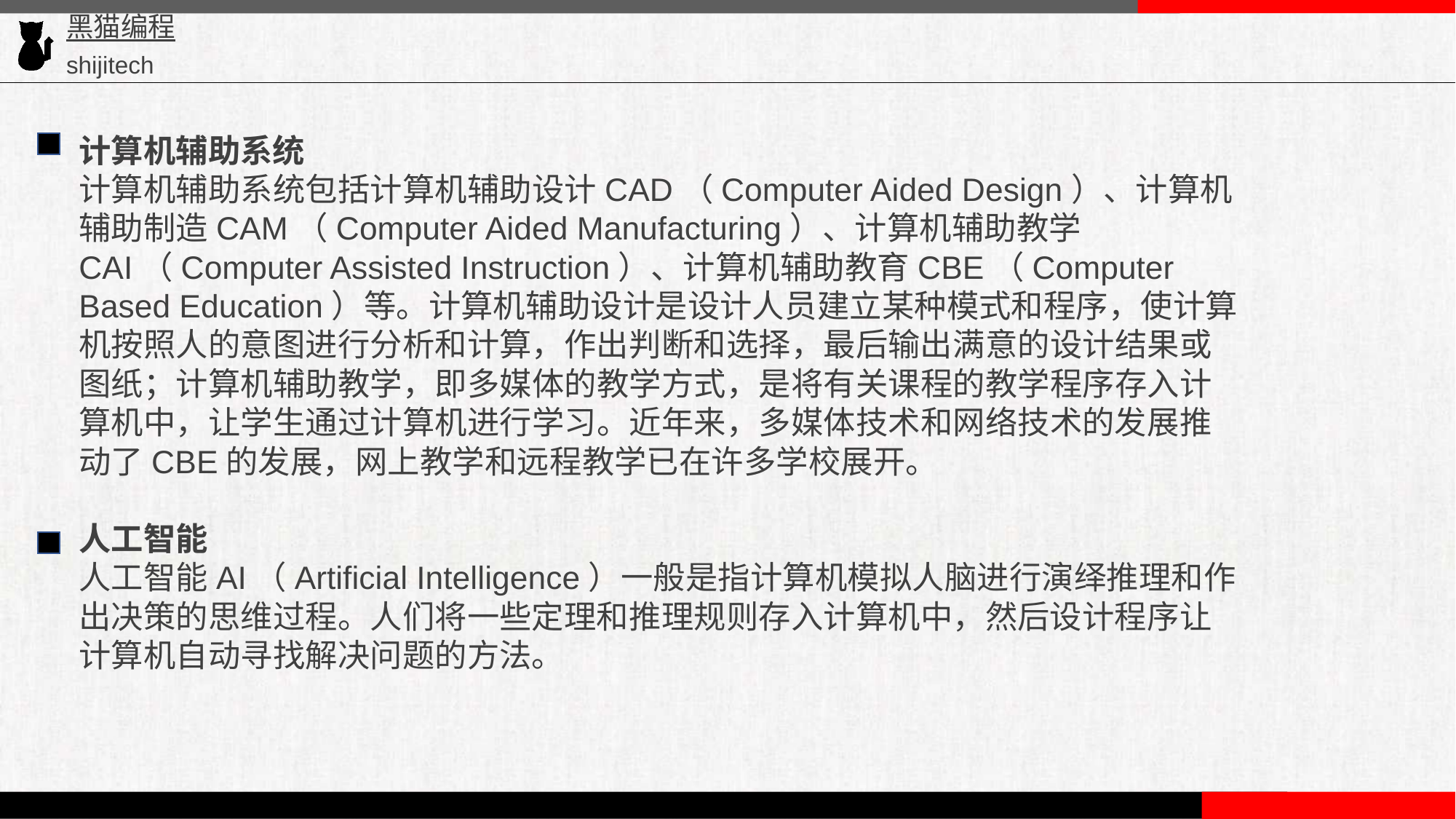

计算机辅助系统
计算机辅助系统包括计算机辅助设计CAD（Computer Aided Design）、计算机辅助制造CAM（Computer Aided Manufacturing）、计算机辅助教学CAI（Computer Assisted Instruction）、计算机辅助教育CBE（Computer Based Education）等。计算机辅助设计是设计人员建立某种模式和程序，使计算机按照人的意图进行分析和计算，作出判断和选择，最后输出满意的设计结果或图纸；计算机辅助教学，即多媒体的教学方式，是将有关课程的教学程序存入计算机中，让学生通过计算机进行学习。近年来，多媒体技术和网络技术的发展推动了CBE的发展，网上教学和远程教学已在许多学校展开。

人工智能
人工智能AI（Artificial Intelligence）一般是指计算机模拟人脑进行演绎推理和作出决策的思维过程。人们将一些定理和推理规则存入计算机中，然后设计程序让计算机自动寻找解决问题的方法。